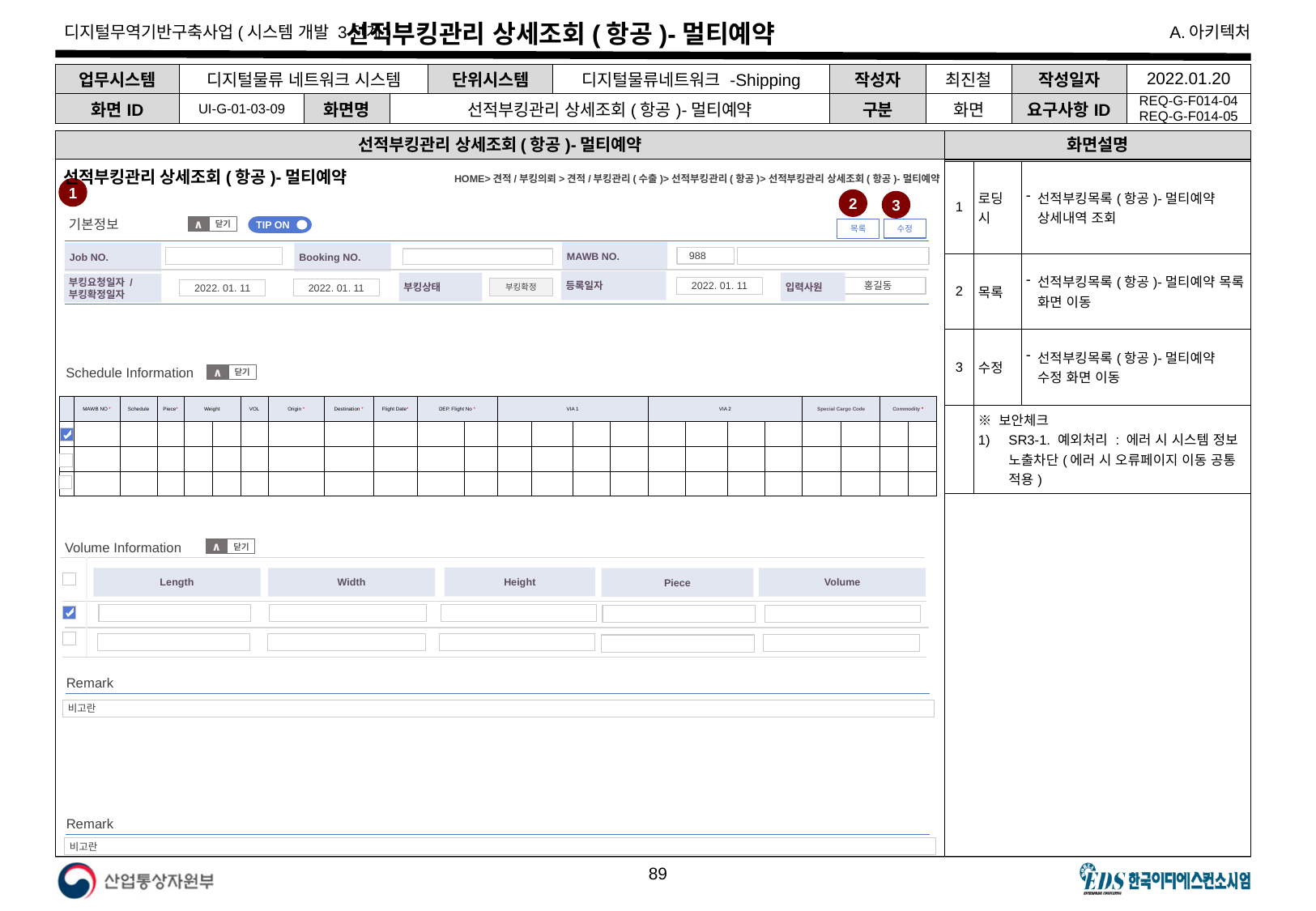

# 선적부킹관리 상세조회(항공)-멀티예약
| 업무시스템 | 디지털물류 네트워크 시스템 |  |  | 단위시스템 | 디지털물류네트워크 -Shipping | 작성자 | 최진철 | 작성일자 | 2022.01.20 |
| --- | --- | --- | --- | --- | --- | --- | --- | --- | --- |
| 화면ID | UI-G-01-03-09 | 화면명 | 선적부킹관리 상세조회(항공)-멀티예약 |  |  | 구분 | 화면 | 요구사항ID | REQ-G-F014-04 REQ-G-F014-05 |
선적부킹관리 상세조회(항공)-멀티예약
화면설명

선적부킹관리 상세조회(항공)-멀티예약

HOME>견적/부킹의뢰>견적/부킹관리(수출)>선적부킹관리(항공)>선적부킹관리 상세조회(항공)-멀티예약
| 1 | 로딩 시 | 선적부킹목록(항공)-멀티예약 상세내역 조회 |
| --- | --- | --- |
| 2 | 목록 | 선적부킹목록(항공)-멀티예약 목록 화면 이동 |
| 3 | 수정 | 선적부킹목록(항공)-멀티예약 수정 화면 이동 |
|  | ※ 보안체크 SR3-1. 예외처리 : 에러 시 시스템 정보 노출차단(에러 시 오류페이지 이동 공통 적용) |  |
1
2
3
기본정보
TIP ON

닫기
∧
수정
목록
MAWB NO.
Job NO.
Booking NO.

988

등록일자
입력사원
부킹상태
부킹요청일자 /
부킹확정일자
홍길동
2022. 01. 11
부킹확정
2022. 01. 11
2022. 01. 11
Schedule Information
닫기
∧
|  | MAWB NO \* | Schedule | Piece\* | Weight |  | VOL | Origin \* | Destination \* | Flight Date\* | DEP. Flight No \* |  | VIA 1 |  |  |  | VIA 2 |  |  |  | Special Cargo Code |  | Commodity \* |  |
| --- | --- | --- | --- | --- | --- | --- | --- | --- | --- | --- | --- | --- | --- | --- | --- | --- | --- | --- | --- | --- | --- | --- | --- |
|  |  |  |  |  |  |  |  |  |  |  |  |  |  |  |  |  |  |  |  |  |  |  |  |
|  |  |  |  |  |  |  |  |  |  |  |  |  |  |  |  |  |  |  |  |  |  |  |  |
|  |  |  |  |  |  |  |  |  |  |  |  |  |  |  |  |  |  |  |  |  |  |  |  |

Volume Information
닫기
∧
Height
Volume
Length
Width
Piece

Remark
비고란
Remark
비고란